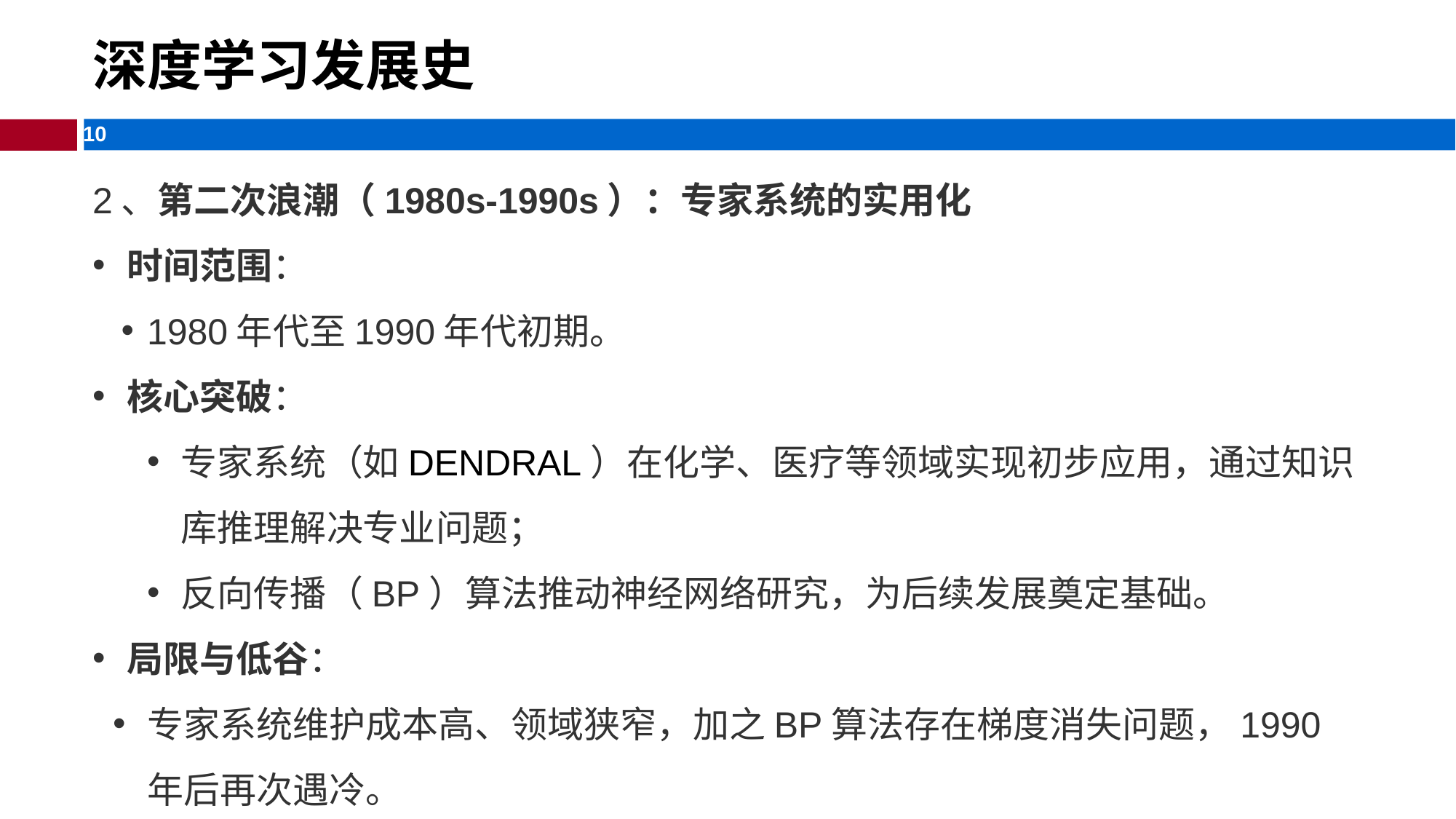

深度学习发展史
2、‌第二次浪潮（1980s-1990s）：专家系统的实用化‌
‌时间范围‌：
1980年代至1990年代初期。
‌核心突破‌：
专家系统（如DENDRAL）在化学、医疗等领域实现初步应用，通过知识库推理解决专业问题；
反向传播（BP）算法推动神经网络研究，为后续发展奠定基础。
‌局限与低谷‌：
专家系统维护成本高、领域狭窄，加之BP算法存在梯度消失问题，1990年后再次遇冷。